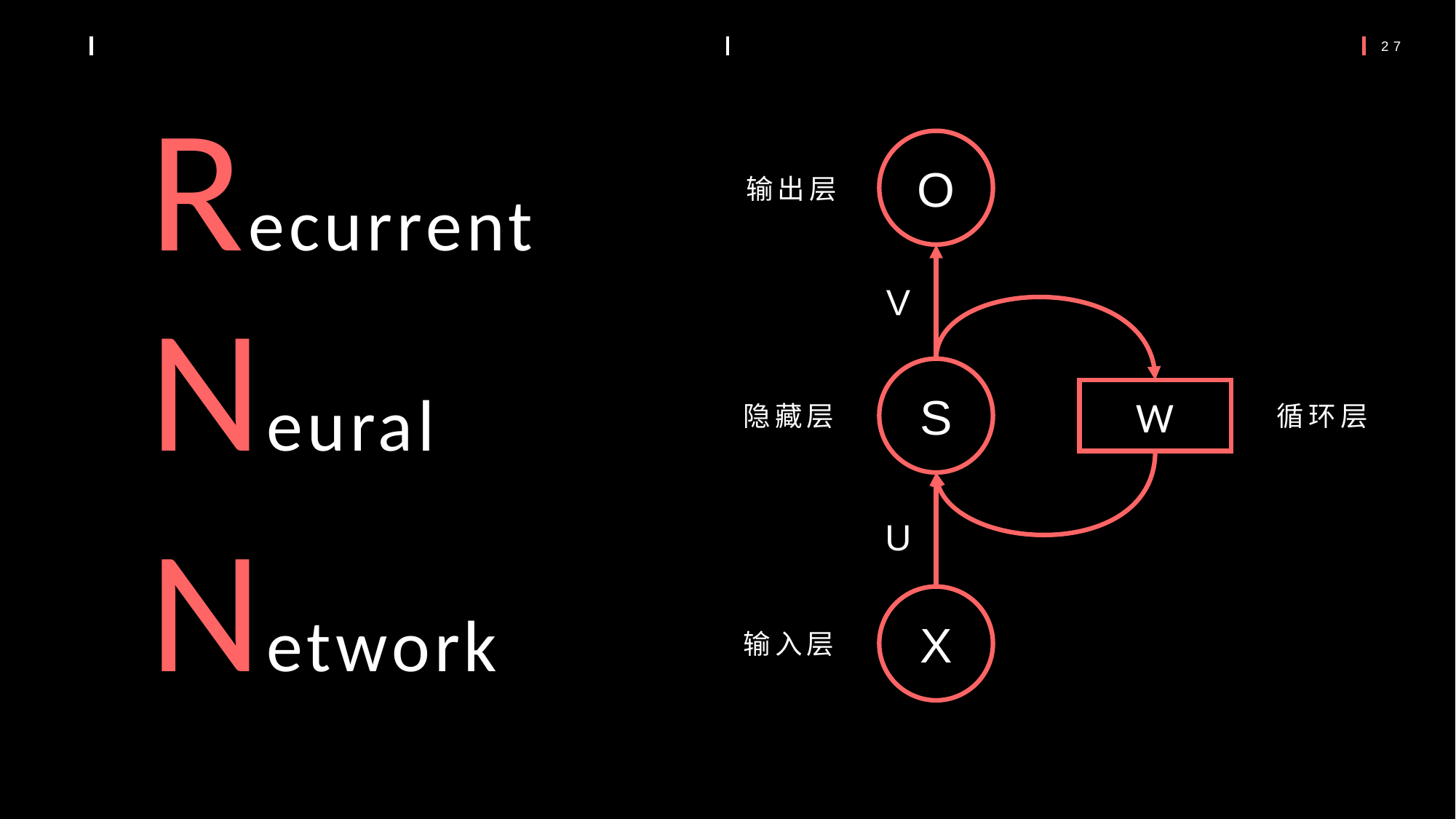

O
输出层
V
S
W
隐藏层
循环层
U
X
输入层
Recurrent
Neural
Network